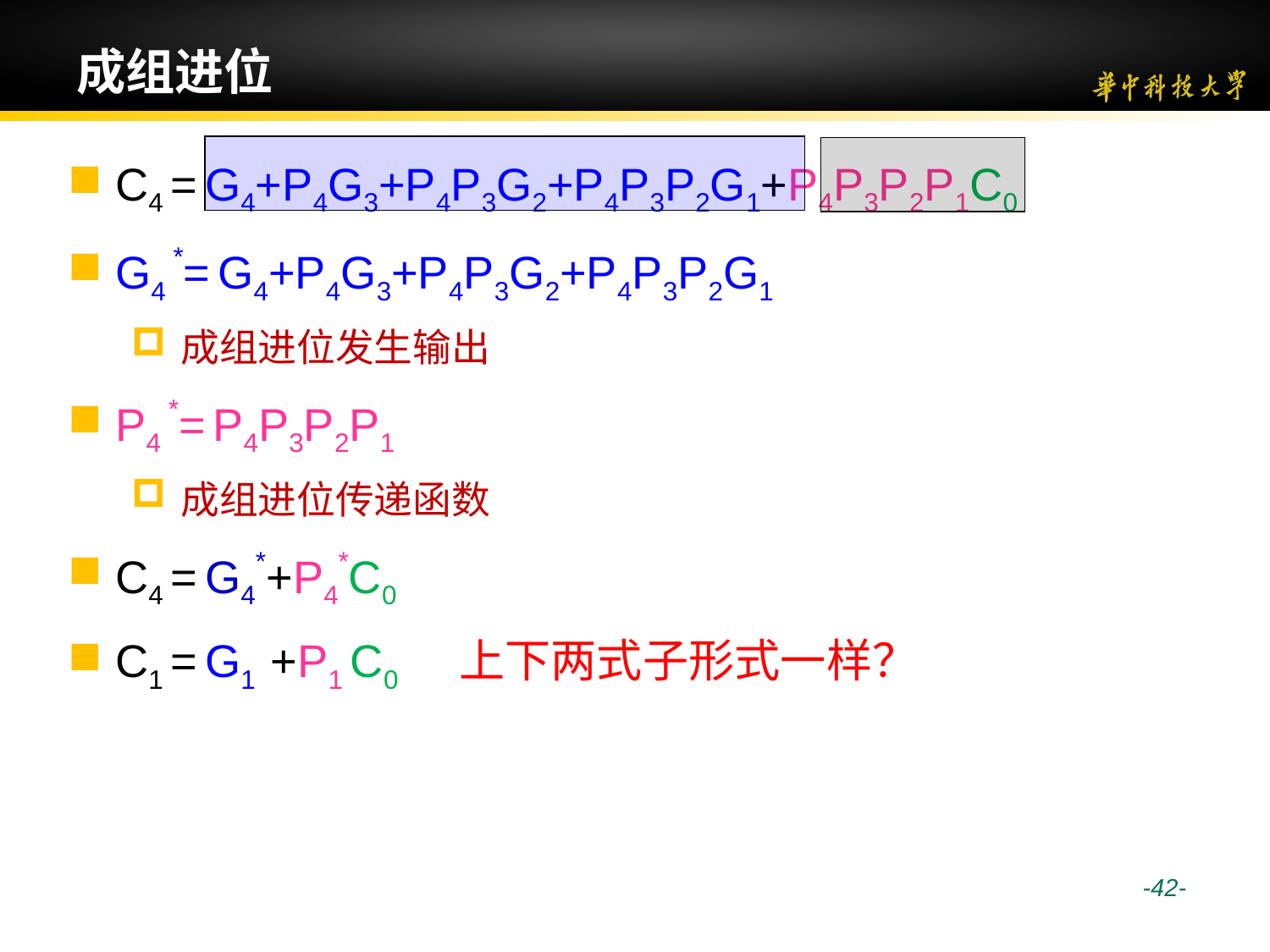

# 成组进位
C4 = G4+P4G3+P4P3G2+P4P3P2G1+P4P3P2P1C0
G4 *= G4+P4G3+P4P3G2+P4P3P2G1
成组进位发生输出
P4 *= P4P3P2P1
成组进位传递函数
C4 = G4*+P4*C0
C1 = G1  +P1 C0      上下两式子形式一样？

 -42-